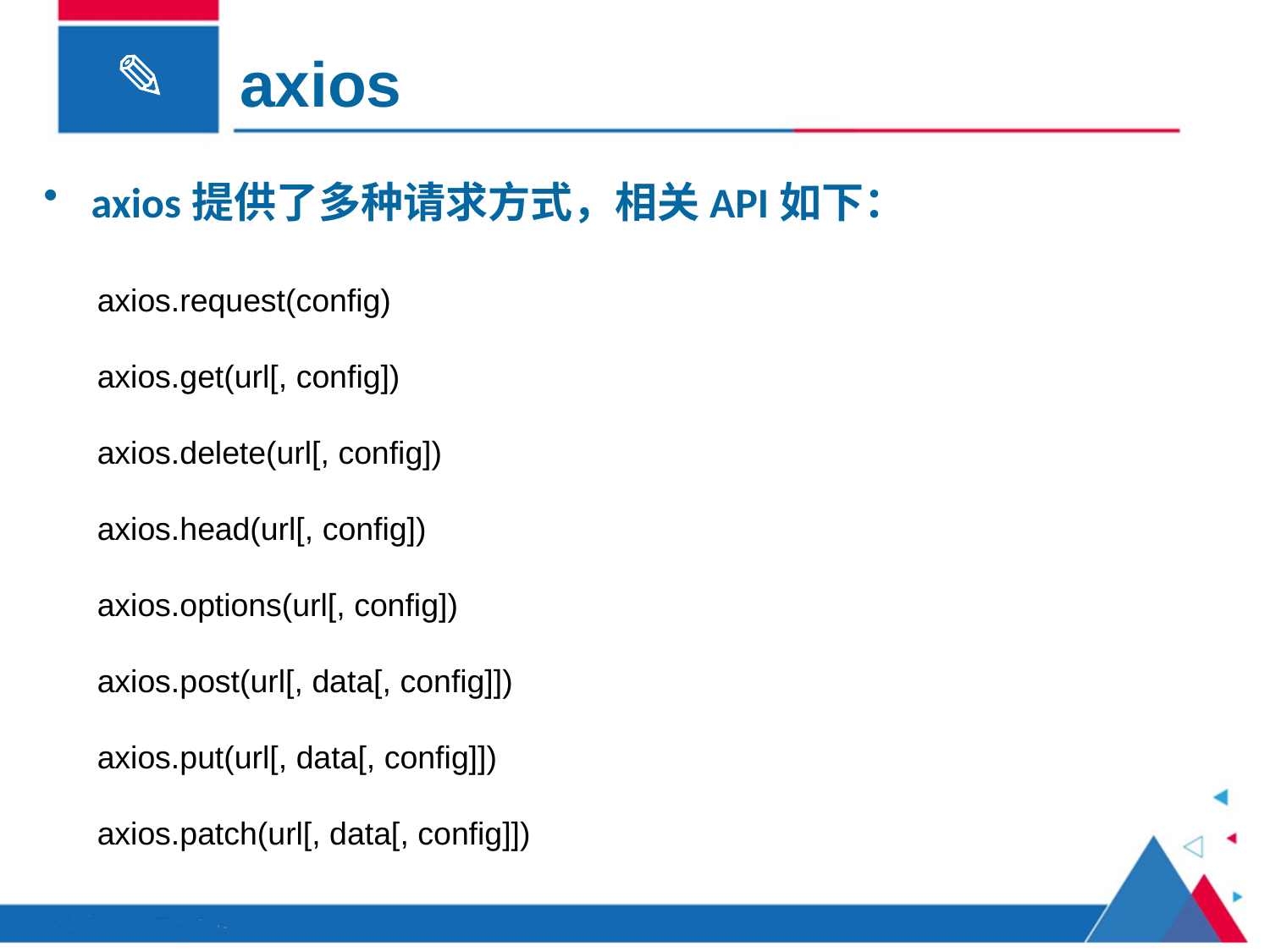

axios
axios提供了多种请求方式，相关API如下：
axios.request(config)
axios.get(url[, config])
axios.delete(url[, config])
axios.head(url[, config])
axios.options(url[, config])
axios.post(url[, data[, config]])
axios.put(url[, data[, config]])
axios.patch(url[, data[, config]])